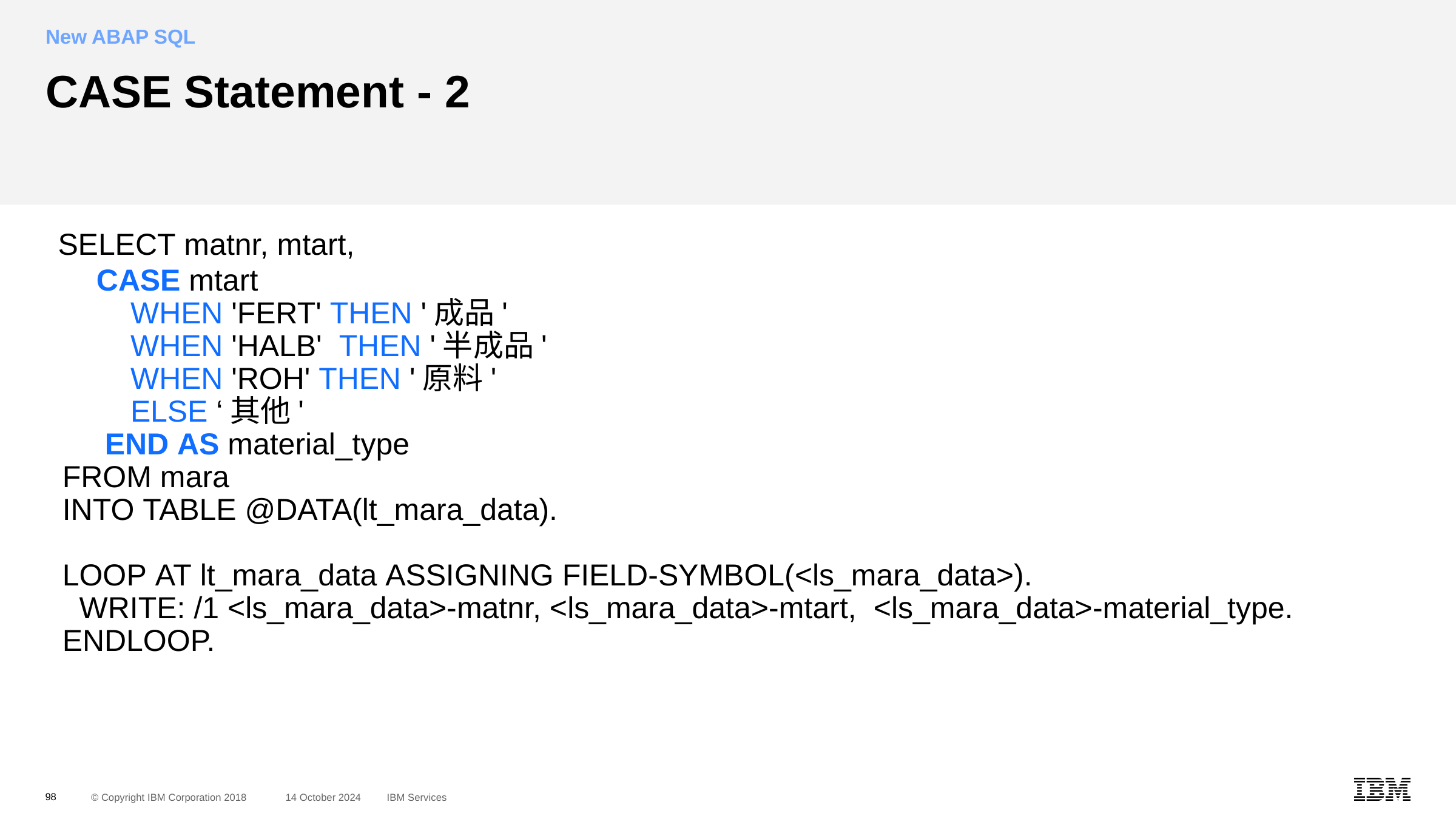

New ABAP SQL

# CASE Statement - 2 SELECT matnr, mtart,       CASE mtart           WHEN 'FERT' THEN '成品'           WHEN 'HALB'  THEN '半成品'           WHEN 'ROH' THEN '原料'           ELSE ‘其他'        END AS material_type   FROM mara   INTO TABLE @DATA(lt_mara_data).   LOOP AT lt_mara_data ASSIGNING FIELD-SYMBOL(<ls_mara_data>).     WRITE: /1 <ls_mara_data>-matnr, <ls_mara_data>-mtart,  <ls_mara_data>-material_type.   ENDLOOP.